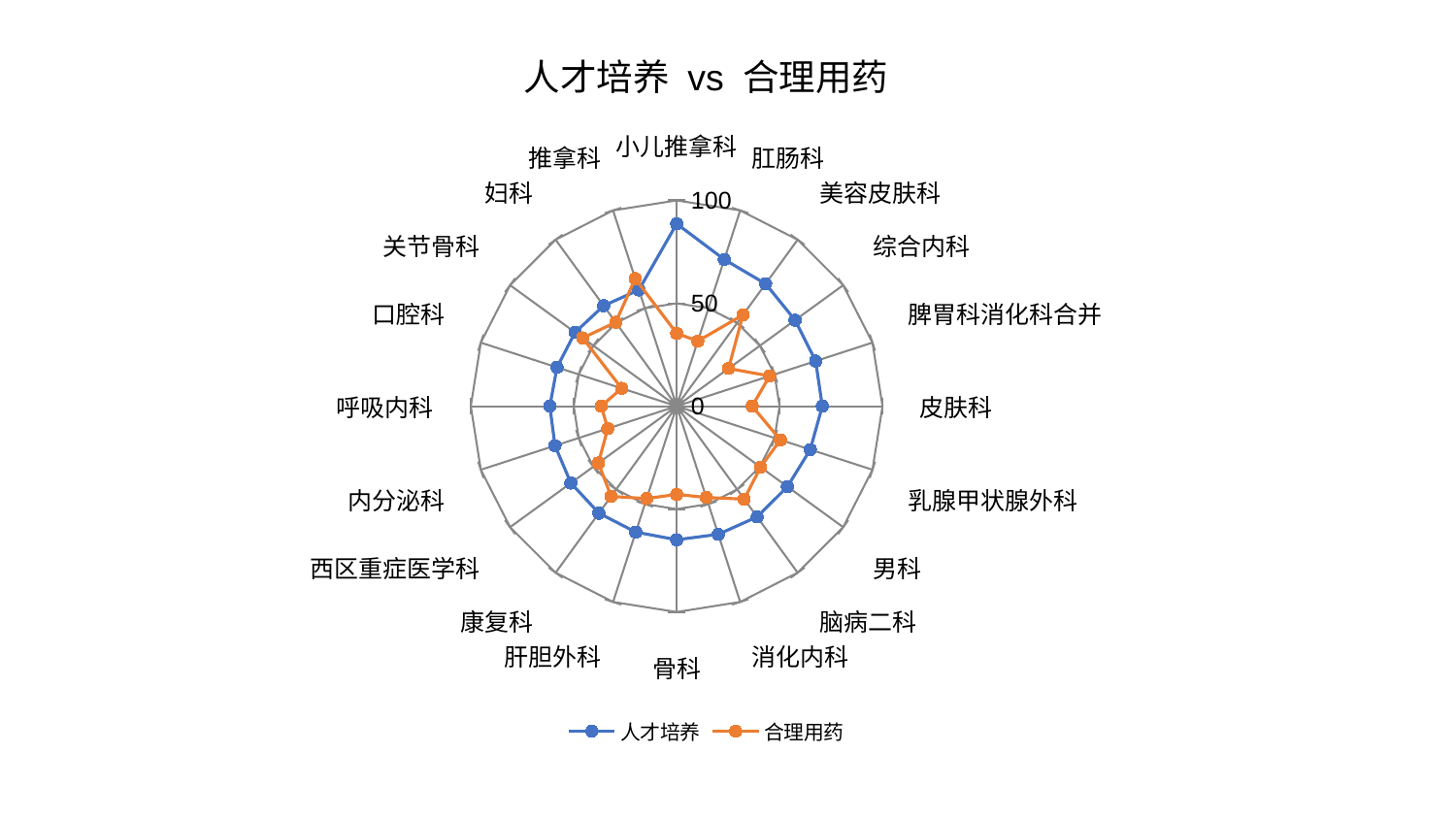

### Chart: 人才培养 vs 合理用药

| Category | 人才培养 | 合理用药 |
|---|---|---|
| 小儿推拿科 | 88.63749097548477 | 35.3913870145267 |
| 肛肠科 | 74.93922584884679 | 33.277580423174214 |
| 美容皮肤科 | 73.52895374797039 | 54.85633336787439 |
| 综合内科 | 71.13012057784354 | 31.16647959314871 |
| 脾胃科消化科合并 | 71.00397011740354 | 47.49254249270524 |
| 皮肤科 | 70.7663068056737 | 36.68330414575459 |
| 乳腺甲状腺外科 | 68.24231898546496 | 53.00377692935702 |
| 男科 | 66.52953345510112 | 50.39765338814177 |
| 脑病二科 | 66.50616368912448 | 55.84243208743001 |
| 消化内科 | 65.47294678305818 | 46.637289482060396 |
| 骨科 | 64.92123399210635 | 42.85558865351925 |
| 肝胆外科 | 64.32605728133406 | 47.205753073916085 |
| 康复科 | 64.27020871855397 | 54.17645798986421 |
| 西区重症医学科 | 63.516404403440674 | 46.975908607356025 |
| 内分泌科 | 62.12590264917855 | 35.16930129190878 |
| 呼吸内科 | 61.60731322966518 | 36.66104447568992 |
| 口腔科 | 61.110754133141256 | 28.098417390641004 |
| 关节骨科 | 60.98765573573177 | 56.42148582432836 |
| 妇科 | 60.3391851355617 | 50.36865013581488 |
| 推拿科 | 59.3966521846786 | 65.14875223348788 |
89